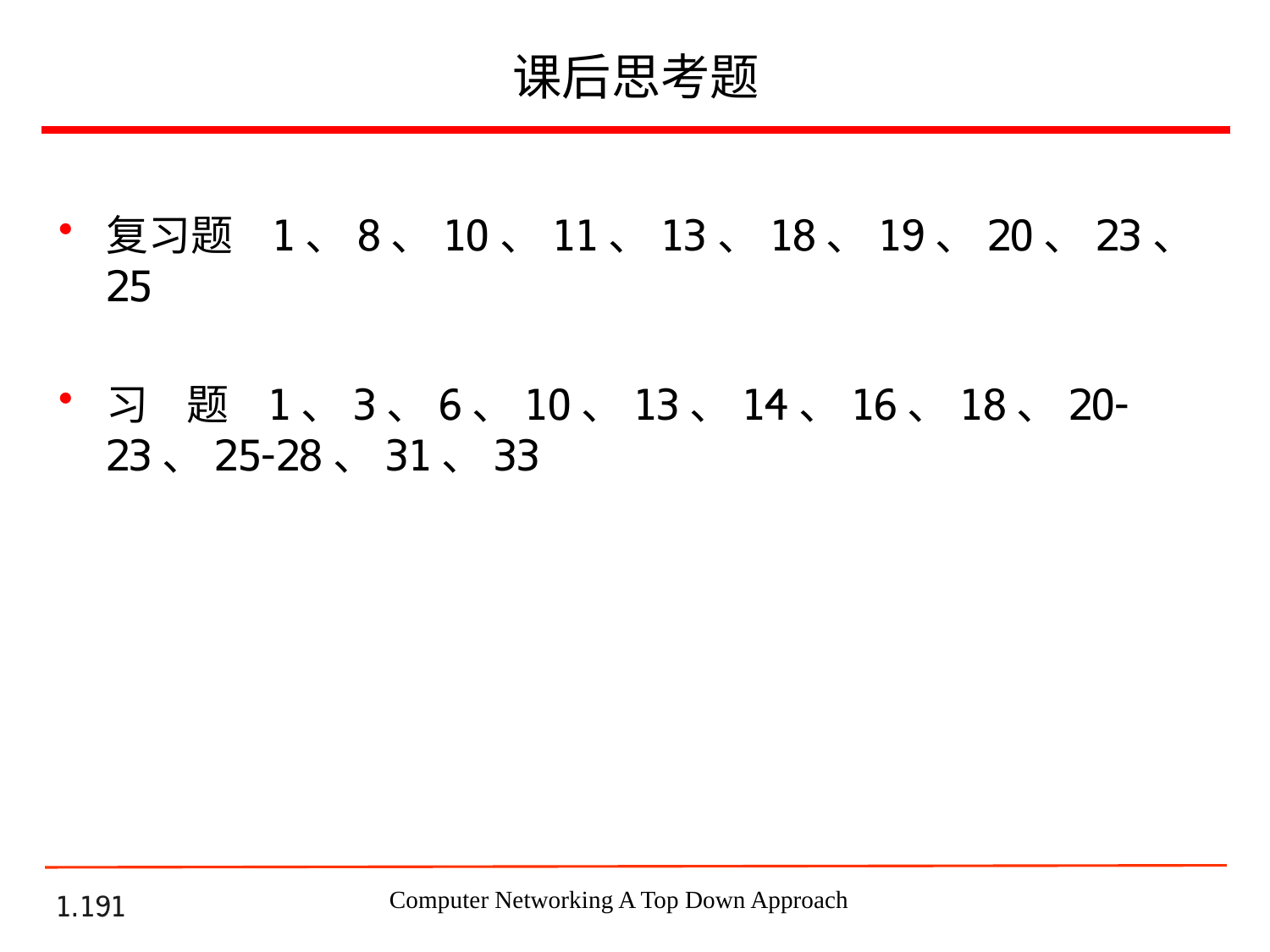

# 课后思考题

复习题   1、8、10、11、13、18、19、20、23、25

习    题   1、3、6、10、13、14、16、18、20-23、25-28、31、33